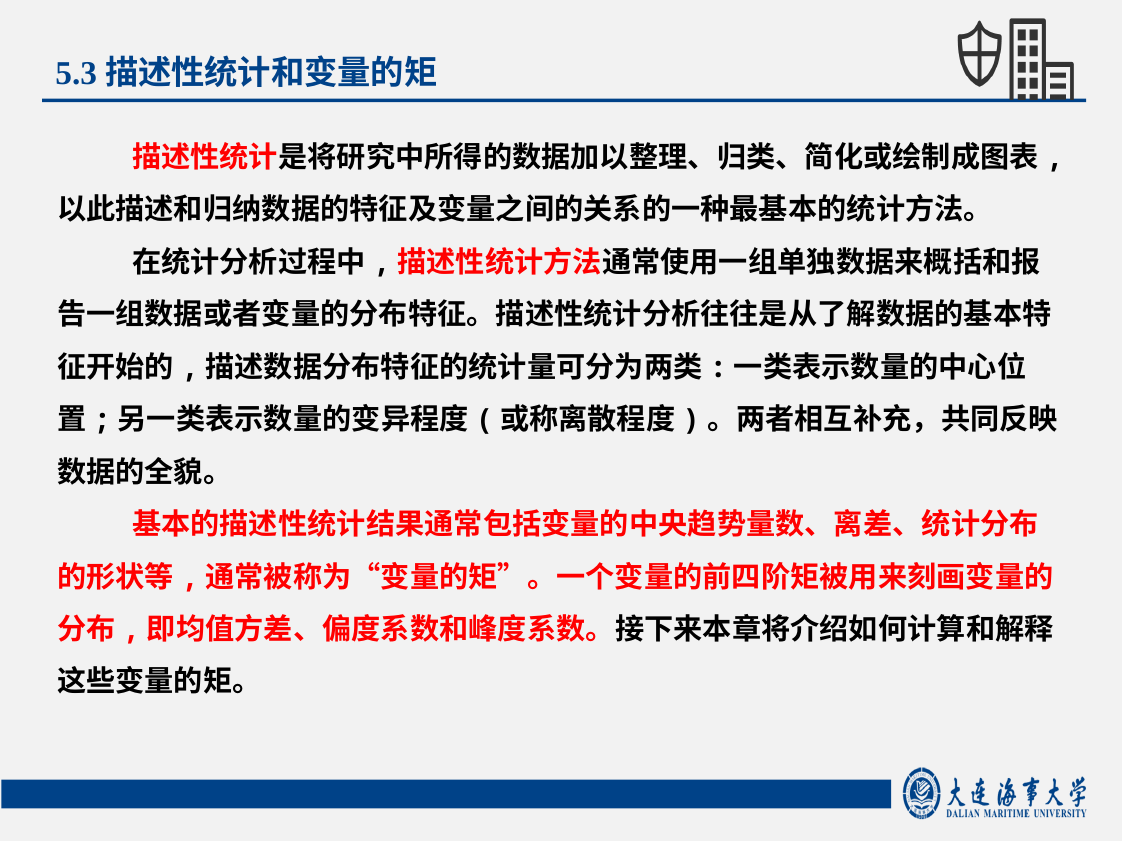

5.3描述性统计和变量的矩
描述性统计是将研究中所得的数据加以整理、归类、简化或绘制成图表,以此描述和归纳数据的特征及变量之间的关系的一种最基本的统计方法。
在统计分析过程中,描述性统计方法通常使用一组单独数据来概括和报告一组数据或者变量的分布特征。描述性统计分析往往是从了解数据的基本特征开始的,描述数据分布特征的统计量可分为两类:一类表示数量的中心位置;另一类表示数量的变异程度(或称离散程度)。两者相互补充，共同反映数据的全貌。
基本的描述性统计结果通常包括变量的中央趋势量数、离差、统计分布的形状等,通常被称为“变量的矩”。一个变量的前四阶矩被用来刻画变量的分布,即均值方差、偏度系数和峰度系数。接下来本章将介绍如何计算和解释这些变量的矩。